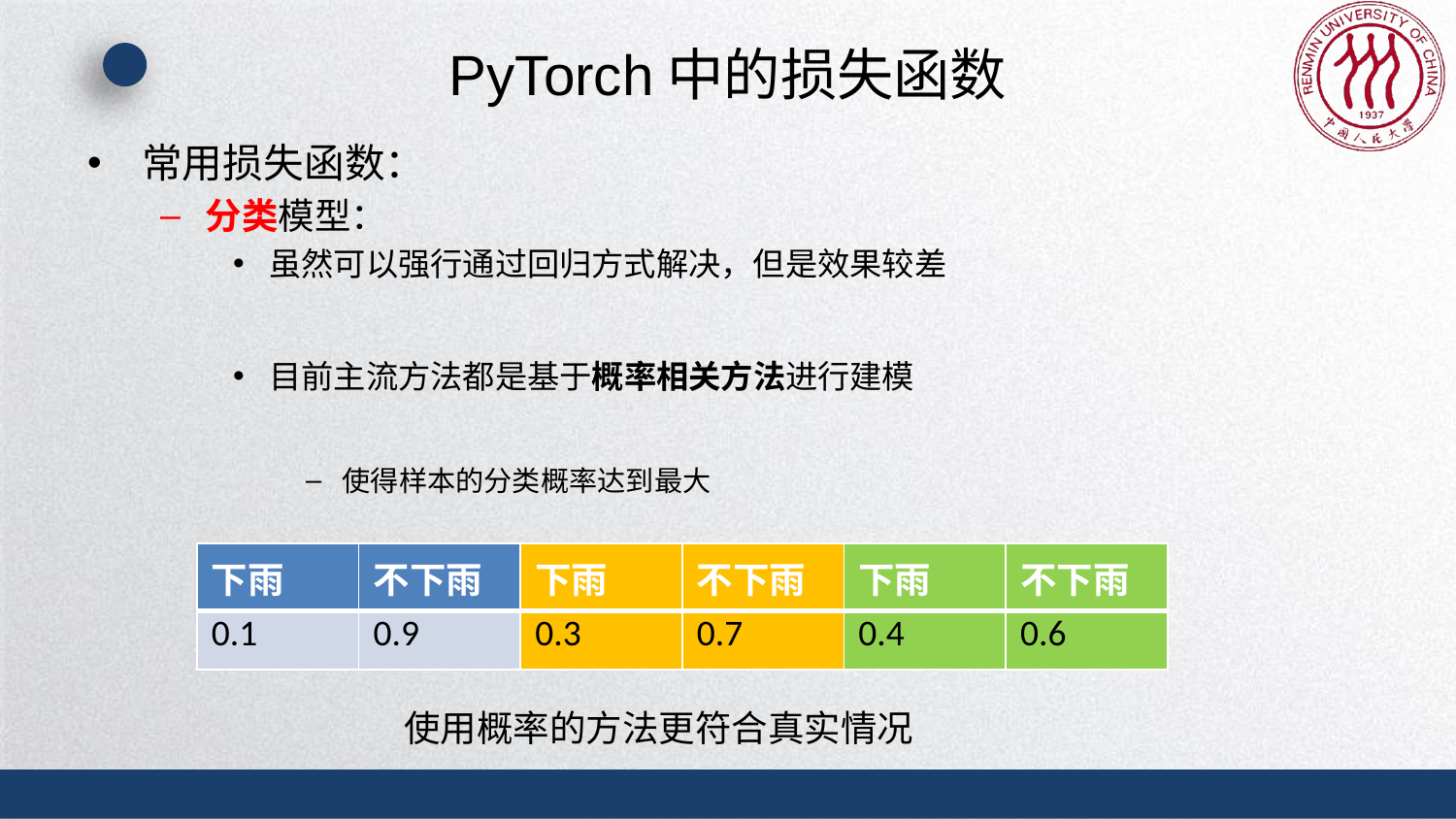

# PyTorch中的损失函数
常用损失函数：
分类模型：
虽然可以强行通过回归方式解决，但是效果较差

目前主流方法都是基于概率相关方法进行建模

使得样本的分类概率达到最大
| 下雨 | 不下雨 | 下雨 | 不下雨 | 下雨 | 不下雨 |
| --- | --- | --- | --- | --- | --- |
| 0.1 | 0.9 | 0.3 | 0.7 | 0.4 | 0.6 |
使用概率的方法更符合真实情况